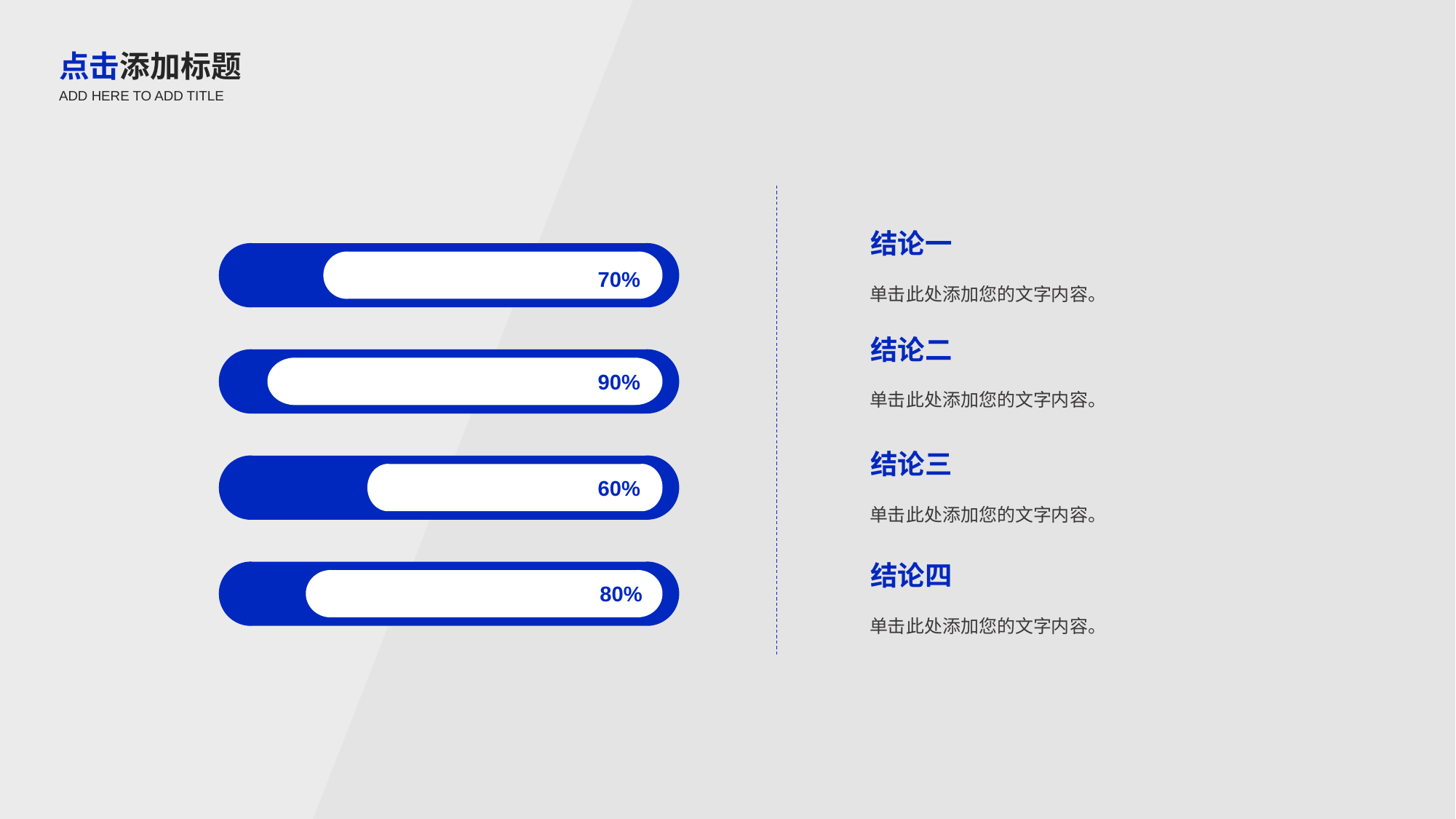

点击添加标题
ADD HERE TO ADD TITLE
结论一

70%
单击此处添加您的文字内容。
结论二

90%
单击此处添加您的文字内容。
结论三

60%
单击此处添加您的文字内容。
结论四

80%
单击此处添加您的文字内容。